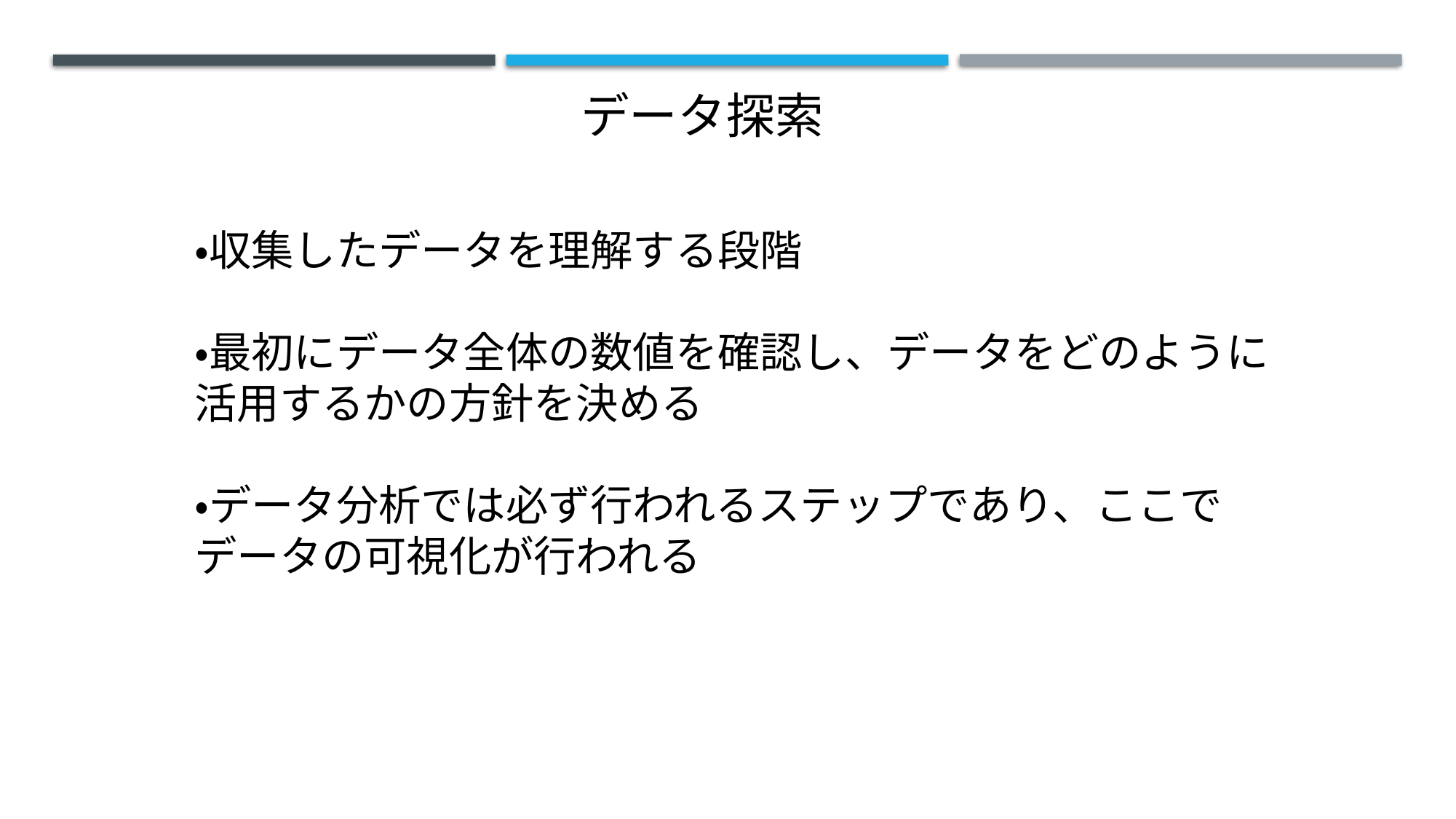

データ探索
・収集したデータを理解する段階

・最初にデータ全体の数値を確認し、データをどのように活用するかの方針を決める

・データ分析では必ず行われるステップであり、ここでデータの可視化が行われる